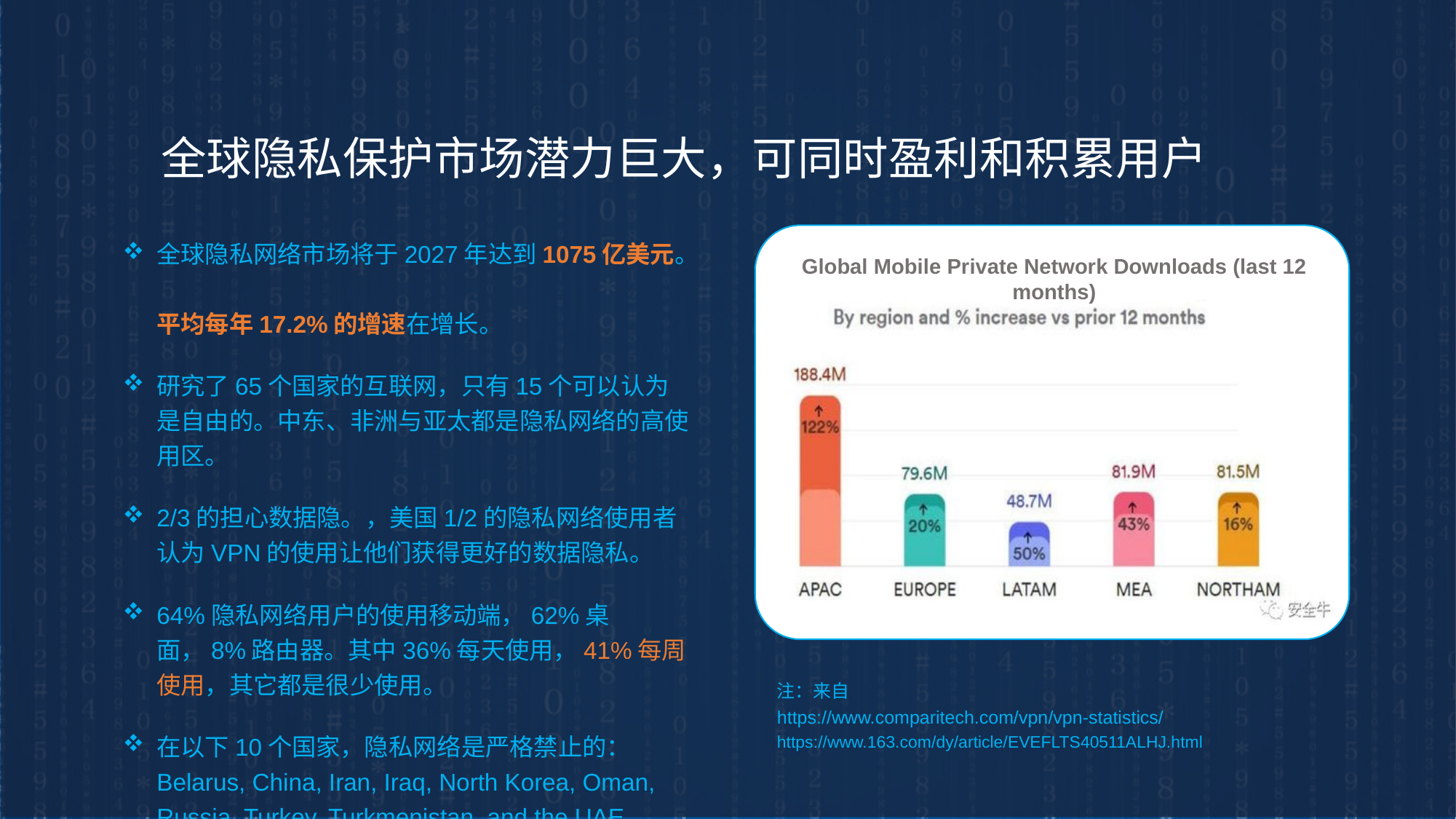

全球隐私保护市场潜力巨大，可同时盈利和积累用户

全球隐私网络市场将于2027年达到1075亿美元。
平均每年17.2%的增速在增长。
研究了65个国家的互联网，只有15个可以认为是自由的。中东、非洲与亚太都是隐私网络的高使用区。
2/3的担心数据隐。，美国1/2的隐私网络使用者认为VPN的使用让他们获得更好的数据隐私。
64%隐私网络用户的使用移动端，62%桌面，8%路由器。其中36%每天使用，41%每周使用，其它都是很少使用。
在以下10个国家，隐私网络是严格禁止的： Belarus, China, Iran, Iraq, North Korea, Oman, Russia, Turkey, Turkmenistan, and the UAE
Global Mobile Private Network Downloads (last 12 months)
注：来自
https://www.comparitech.com/vpn/vpn-statistics/
https://www.163.com/dy/article/EVEFLTS40511ALHJ.html